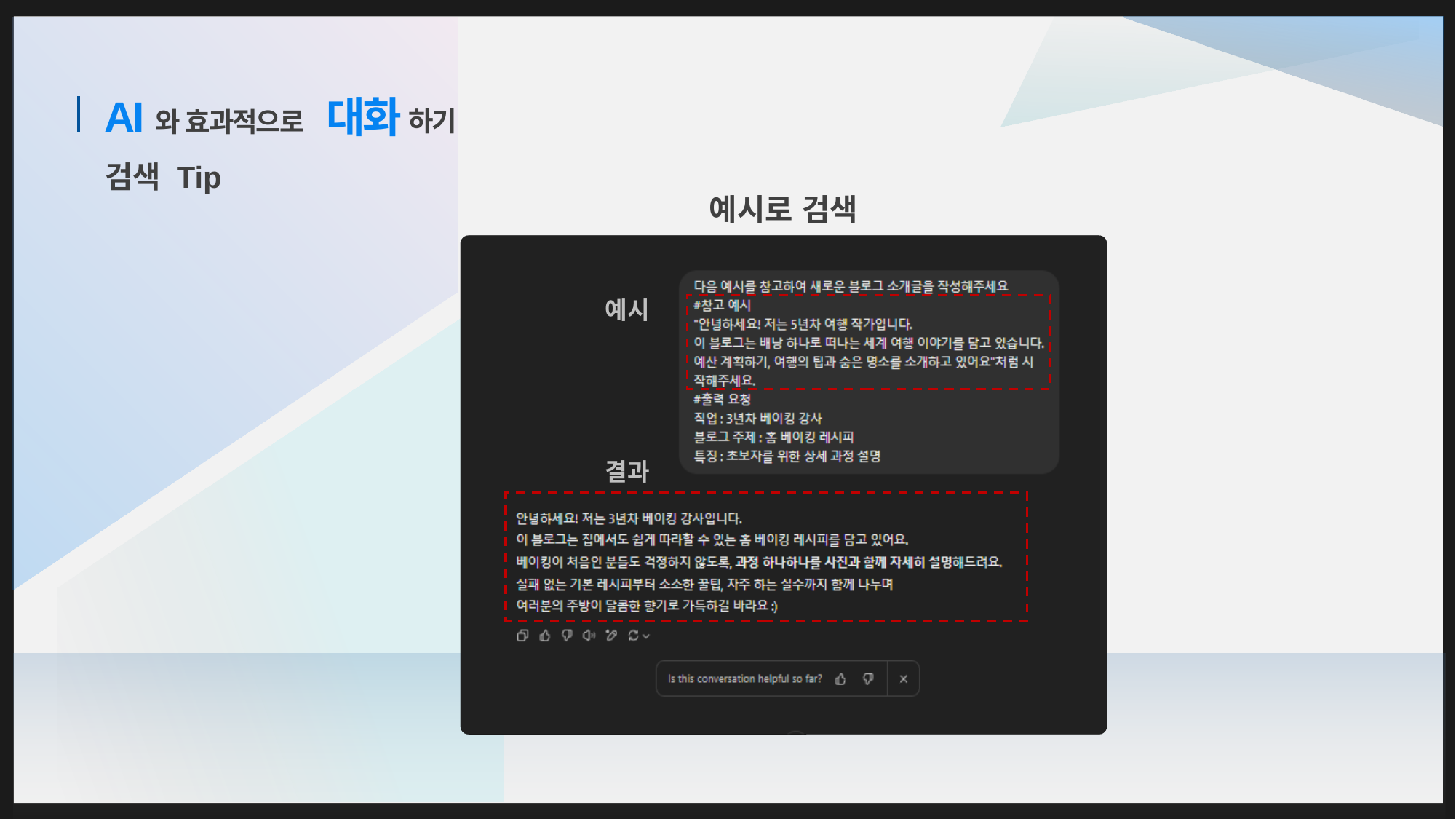

AI
대화
하기
와 효과적으로
검색 Tip
예시로 검색

예시

결과